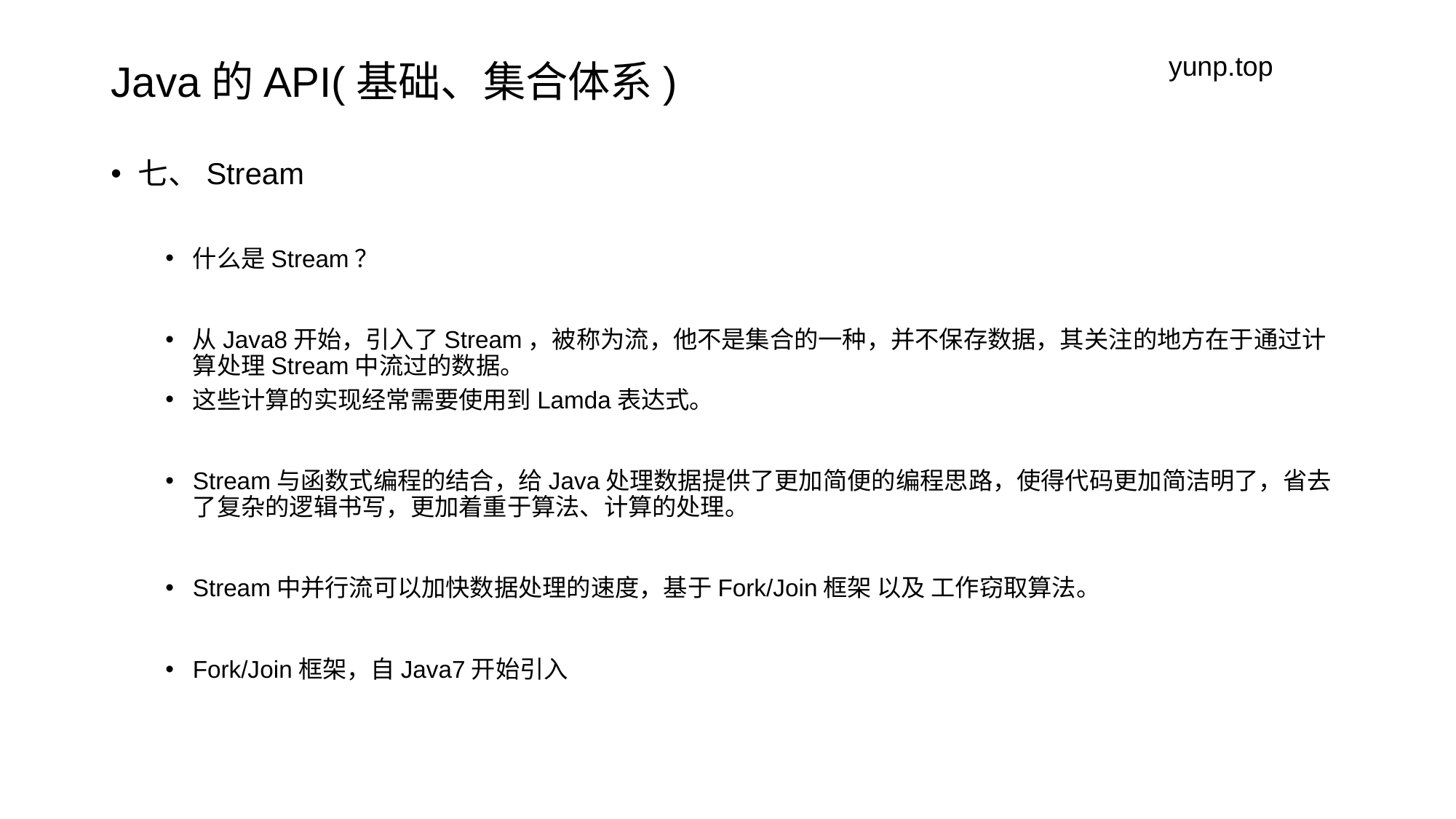

# Java的API(基础、集合体系)
yunp.top
七、Stream

什么是Stream？

从Java8开始，引入了Stream，被称为流，他不是集合的一种，并不保存数据，其关注的地方在于通过计算处理Stream中流过的数据。
这些计算的实现经常需要使用到Lamda表达式。

Stream与函数式编程的结合，给Java处理数据提供了更加简便的编程思路，使得代码更加简洁明了，省去了复杂的逻辑书写，更加着重于算法、计算的处理。

Stream中并行流可以加快数据处理的速度，基于Fork/Join框架 以及 工作窃取算法。

Fork/Join框架，自Java7开始引入